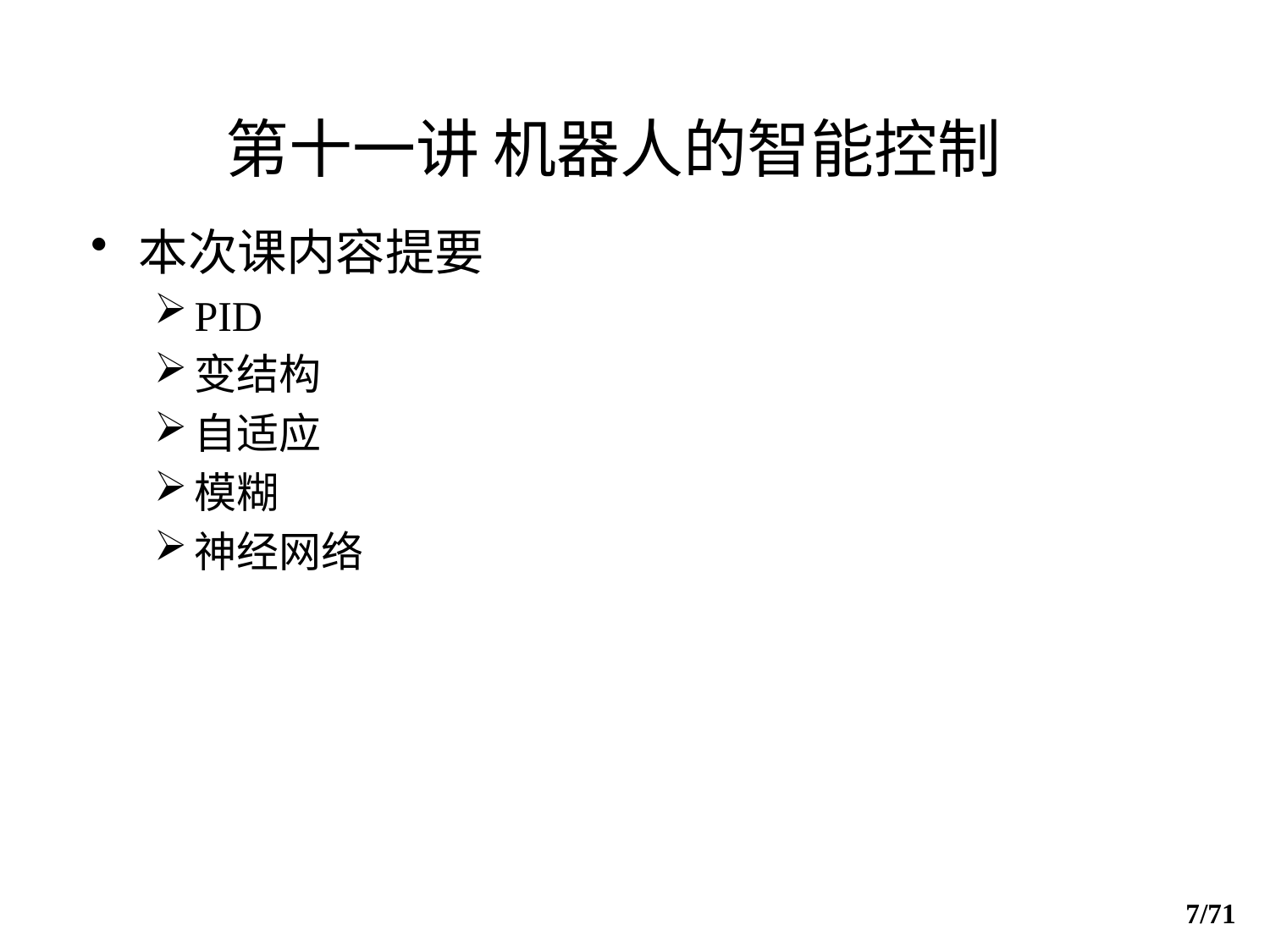

第十一讲 机器人的智能控制
本次课内容提要
PID
变结构
自适应
模糊
神经网络
7/71